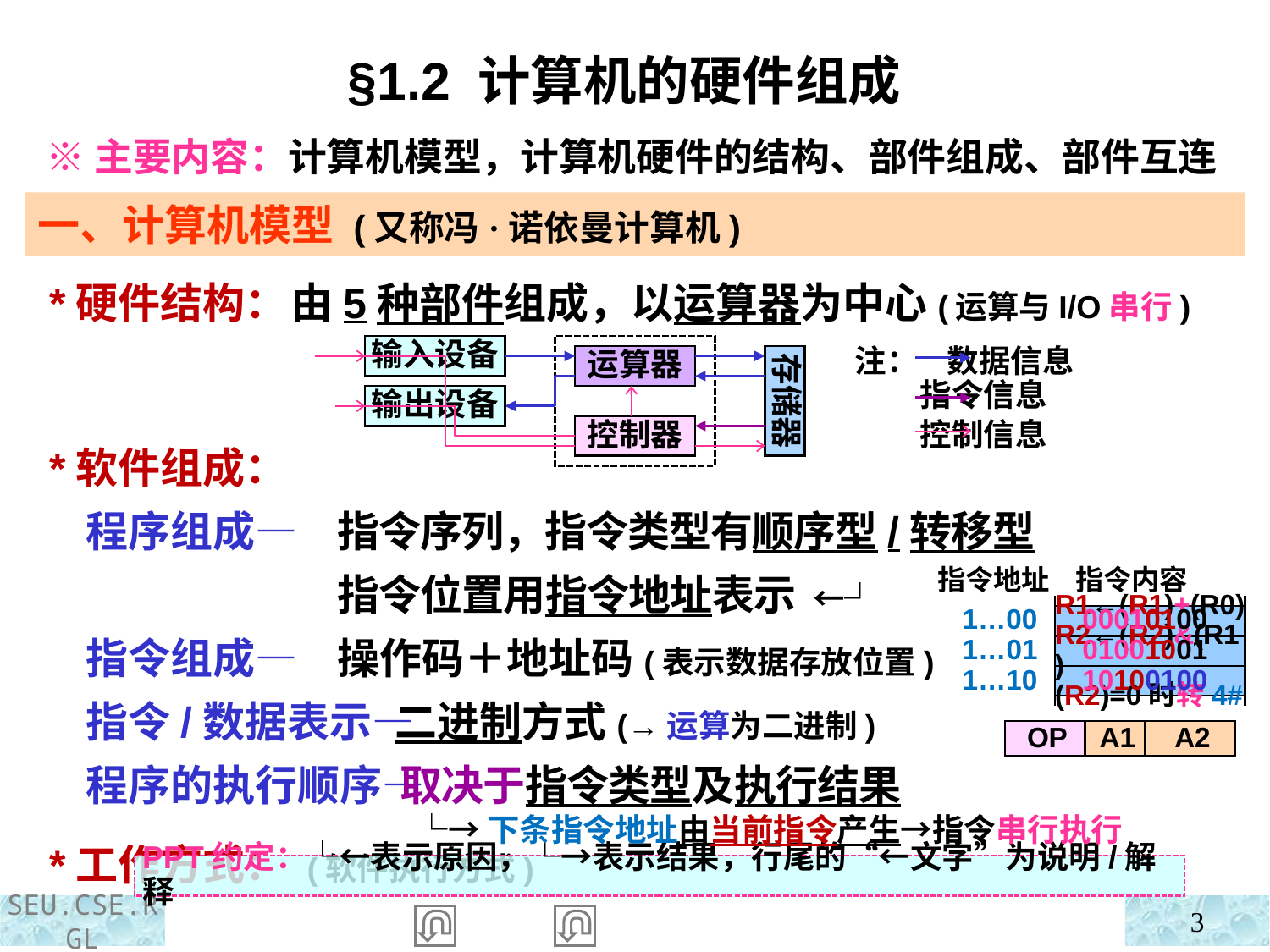

§1.2 计算机的硬件组成
 ※主要内容：计算机模型，计算机硬件的结构、部件组成、部件互连
一、计算机模型 (又称冯·诺依曼计算机)
 *硬件结构：

 *软件组成：
    程序组成—

    指令组成—
    指令/数据表示—
    程序的执行顺序—
由5种部件组成，以运算器为中心(运算与I/O串行)
输入设备

注：    数据信息
        指令信息
        控制信息
存储器
运算器
输出设备
控制器
指令序列，指令类型有顺序型/转移型
指令位置用指令地址表示  ←┘
操作码＋地址码(表示数据存放位置)
     二进制方式(→运算为二进制)
      取决于指令类型及执行结果
           └→下条指令地址由当前指令产生→指令串行执行
指令地址    指令内容
1…00
1…01
1…10

R1←(R1)+(R0)
R2←(R2)&(R1)
(R2)=0时转4#
00010100
01001001
10100100
OP
A1
A2
 *工作方式： (软件执行方式)
PPT约定：└←表示原因，└→表示结果，行尾的“←文字”为说明/解释
3